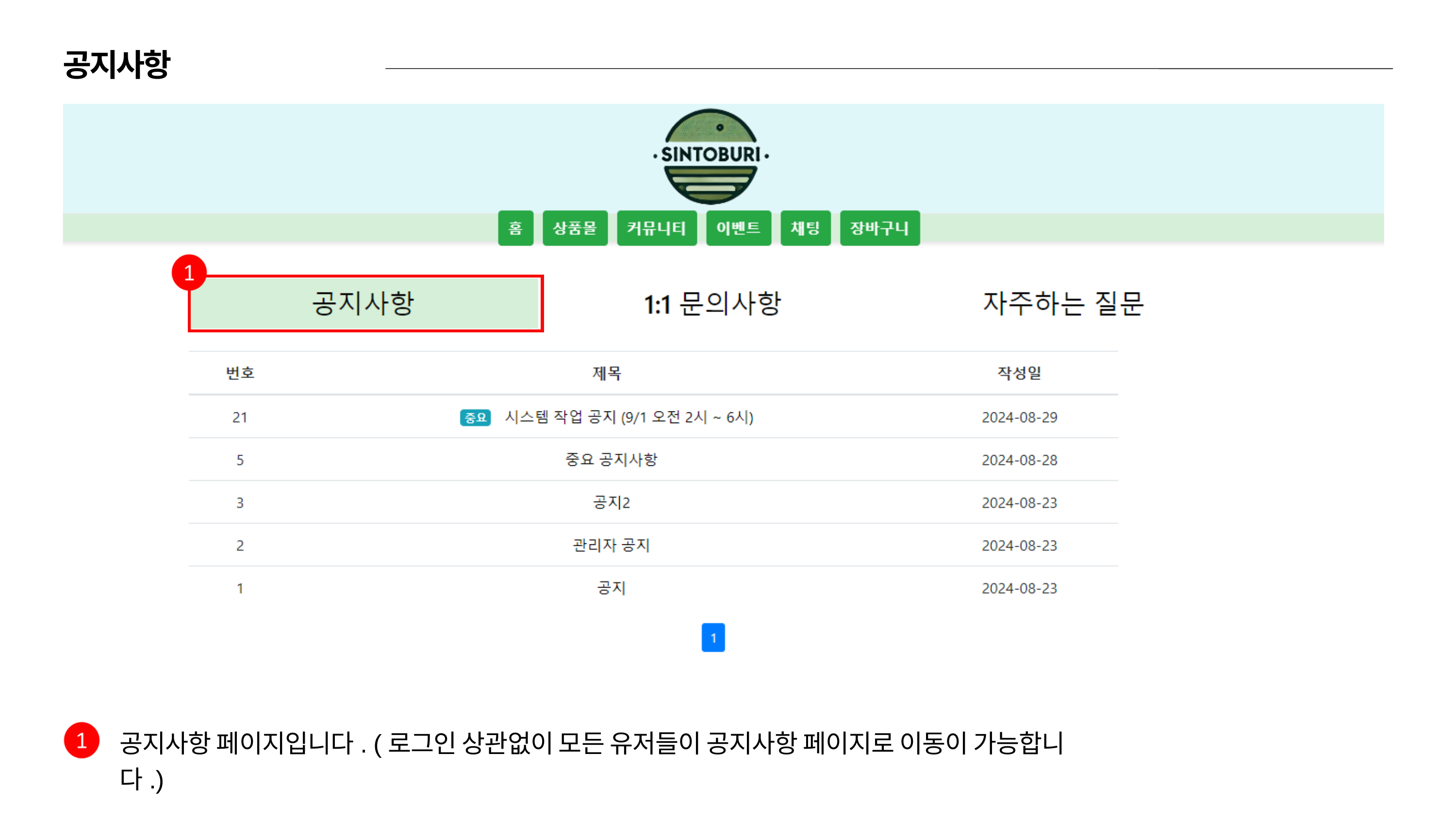

공지사항

공지사항 페이지입니다. (로그인 상관없이 모든 유저들이 공지사항 페이지로 이동이 가능합니다.)